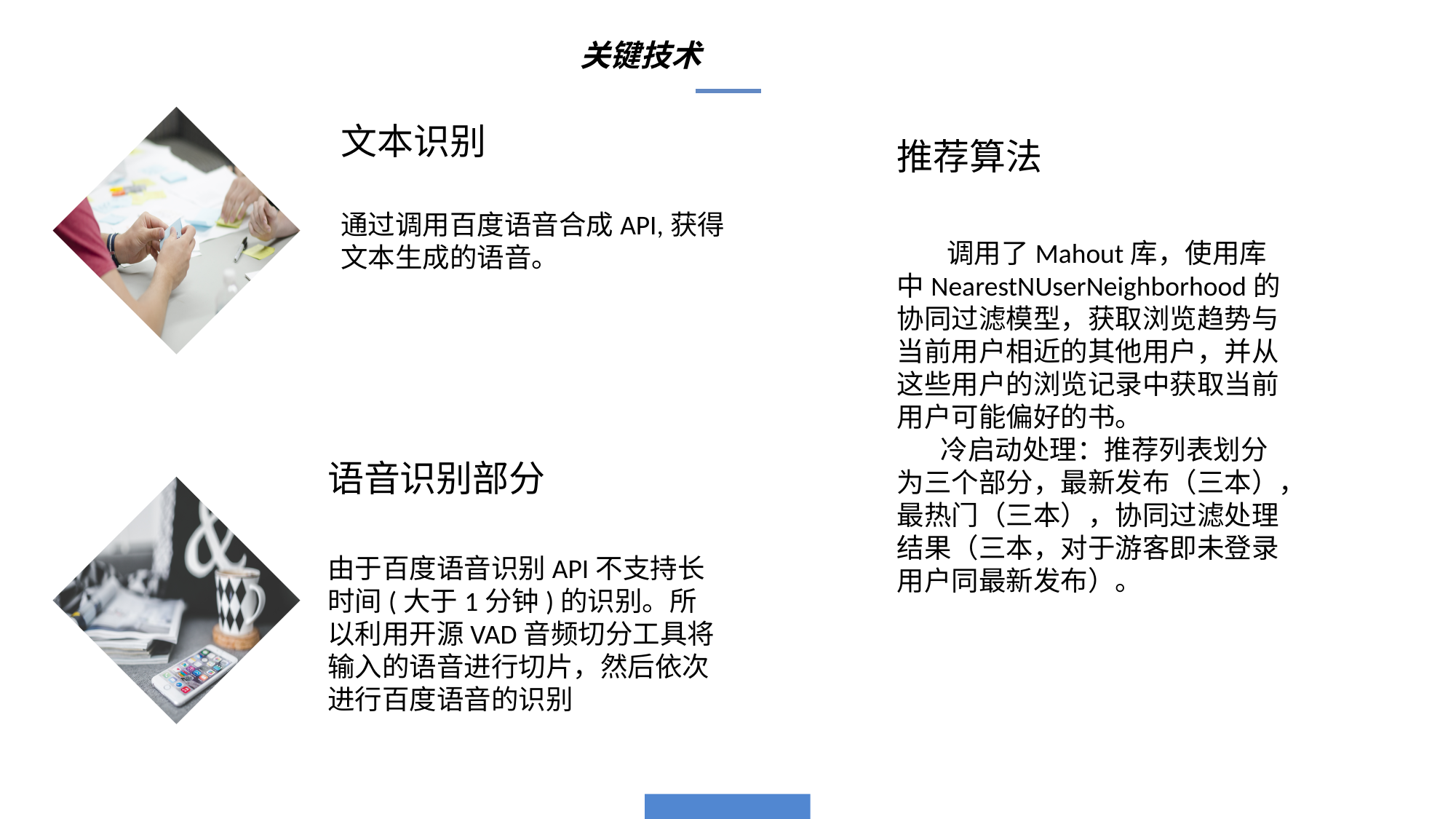

关键技术
文本识别

推荐算法
通过调用百度语音合成API,获得文本生成的语音。
       调用了Mahout库，使用库中NearestNUserNeighborhood的协同过滤模型，获取浏览趋势与当前用户相近的其他用户，并从这些用户的浏览记录中获取当前用户可能偏好的书。
      冷启动处理：推荐列表划分为三个部分，最新发布（三本），最热门（三本），协同过滤处理结果（三本，对于游客即未登录用户同最新发布）。
语音识别部分

由于百度语音识别API不支持长时间(大于1分钟)的识别。所以利用开源VAD音频切分工具将输入的语音进行切片，然后依次进行百度语音的识别